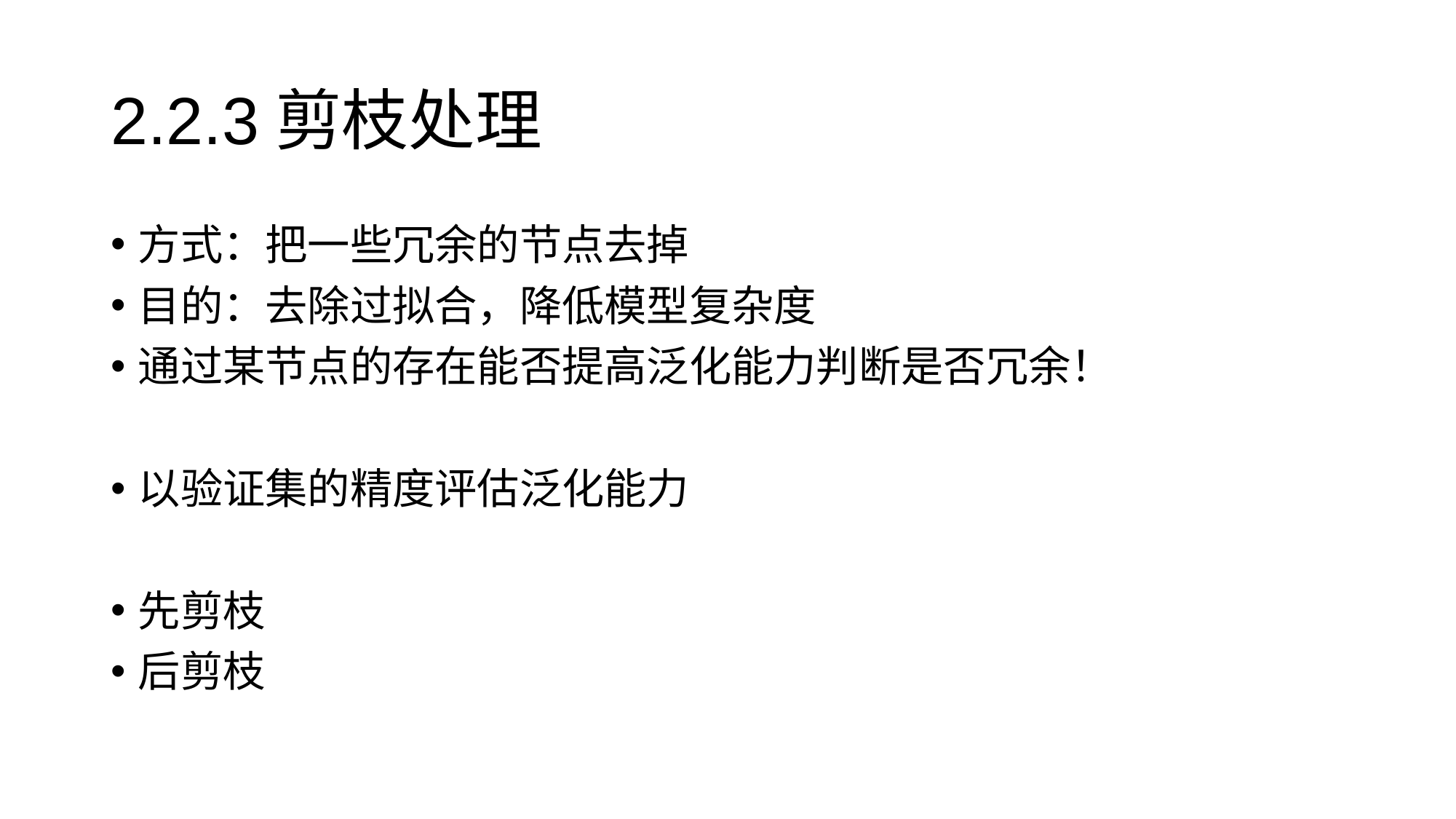

# 2.2.3剪枝处理
方式：把一些冗余的节点去掉
目的：去除过拟合，降低模型复杂度
通过某节点的存在能否提高泛化能力判断是否冗余！

以验证集的精度评估泛化能力

先剪枝
后剪枝